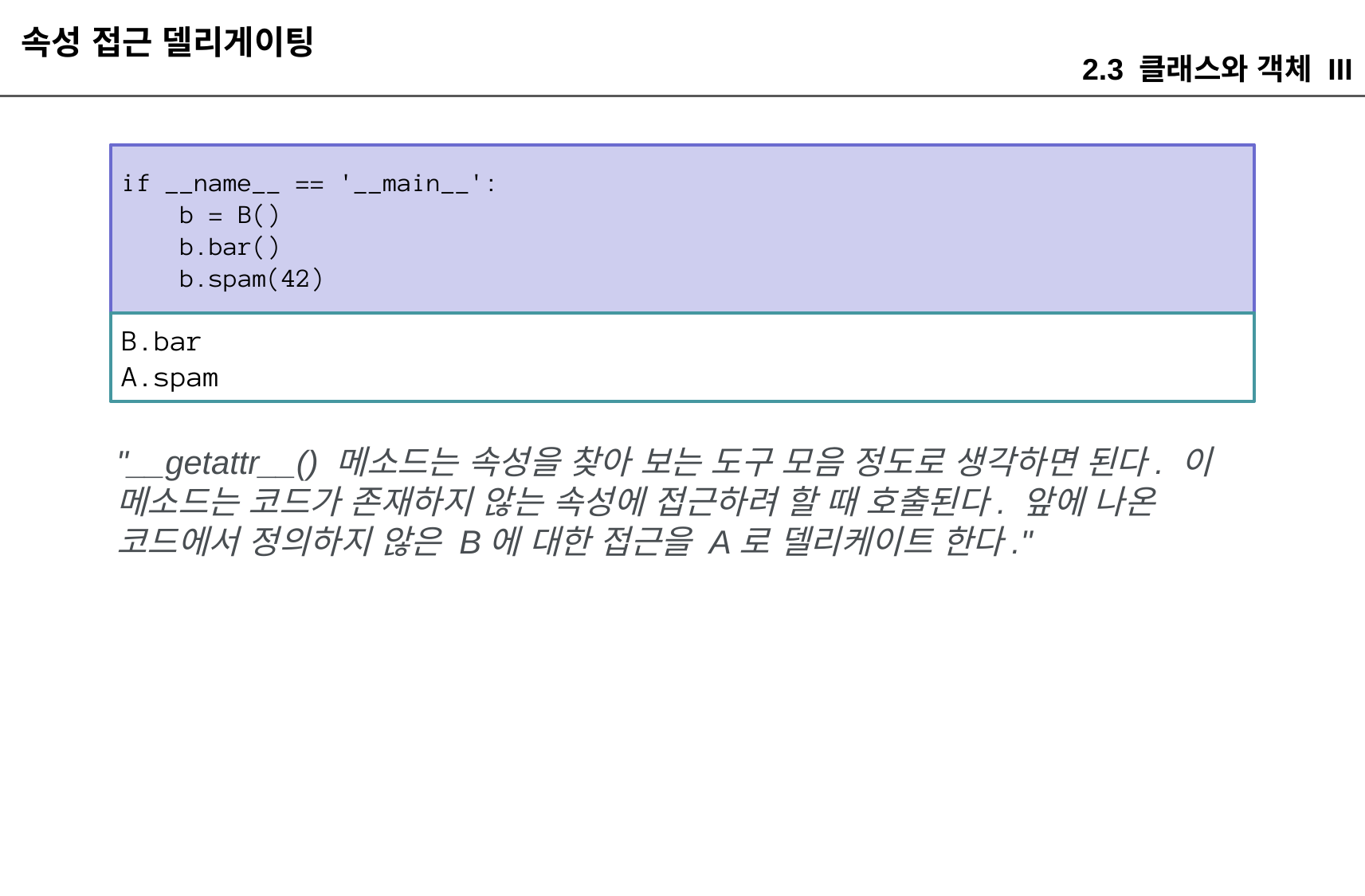

속성 접근 델리게이팅
2.3 클래스와 객체 III
if __name__ == '__main__':
    b = B()
    b.bar()
    b.spam(42)
B.bar
A.spam
"__getattr__() 메소드는 속성을 찾아 보는 도구 모음 정도로 생각하면 된다. 이 메소드는 코드가 존재하지 않는 속성에 접근하려 할 때 호출된다. 앞에 나온 코드에서 정의하지 않은 B에 대한 접근을 A로 델리케이트 한다."